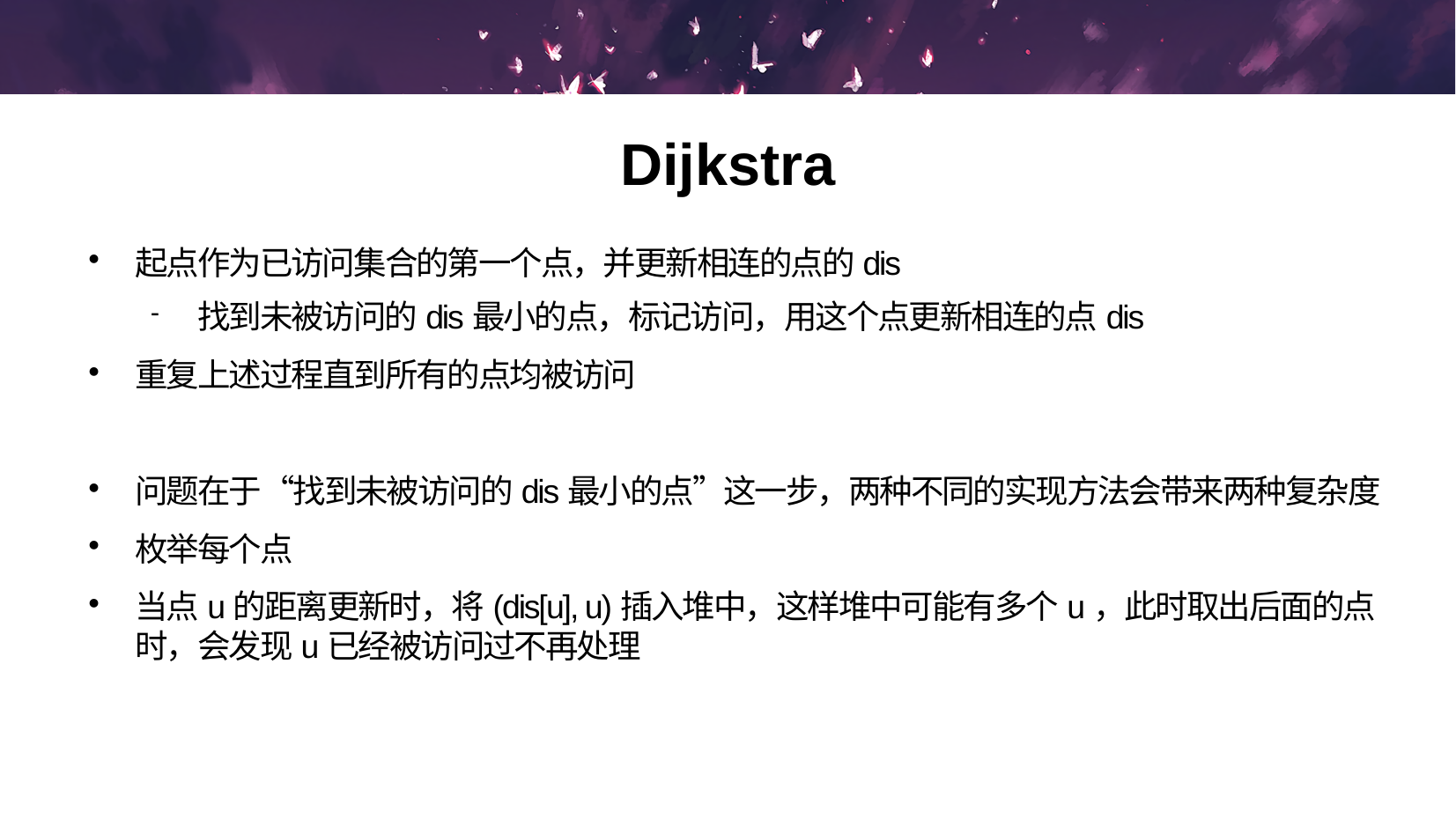

Dijkstra
起点作为已访问集合的第一个点，并更新相连的点的dis
找到未被访问的dis最小的点，标记访问，用这个点更新相连的点dis
重复上述过程直到所有的点均被访问

问题在于“找到未被访问的dis最小的点”这一步，两种不同的实现方法会带来两种复杂度
枚举每个点
当点u的距离更新时，将(dis[u], u)插入堆中，这样堆中可能有多个u，此时取出后面的点时，会发现u已经被访问过不再处理